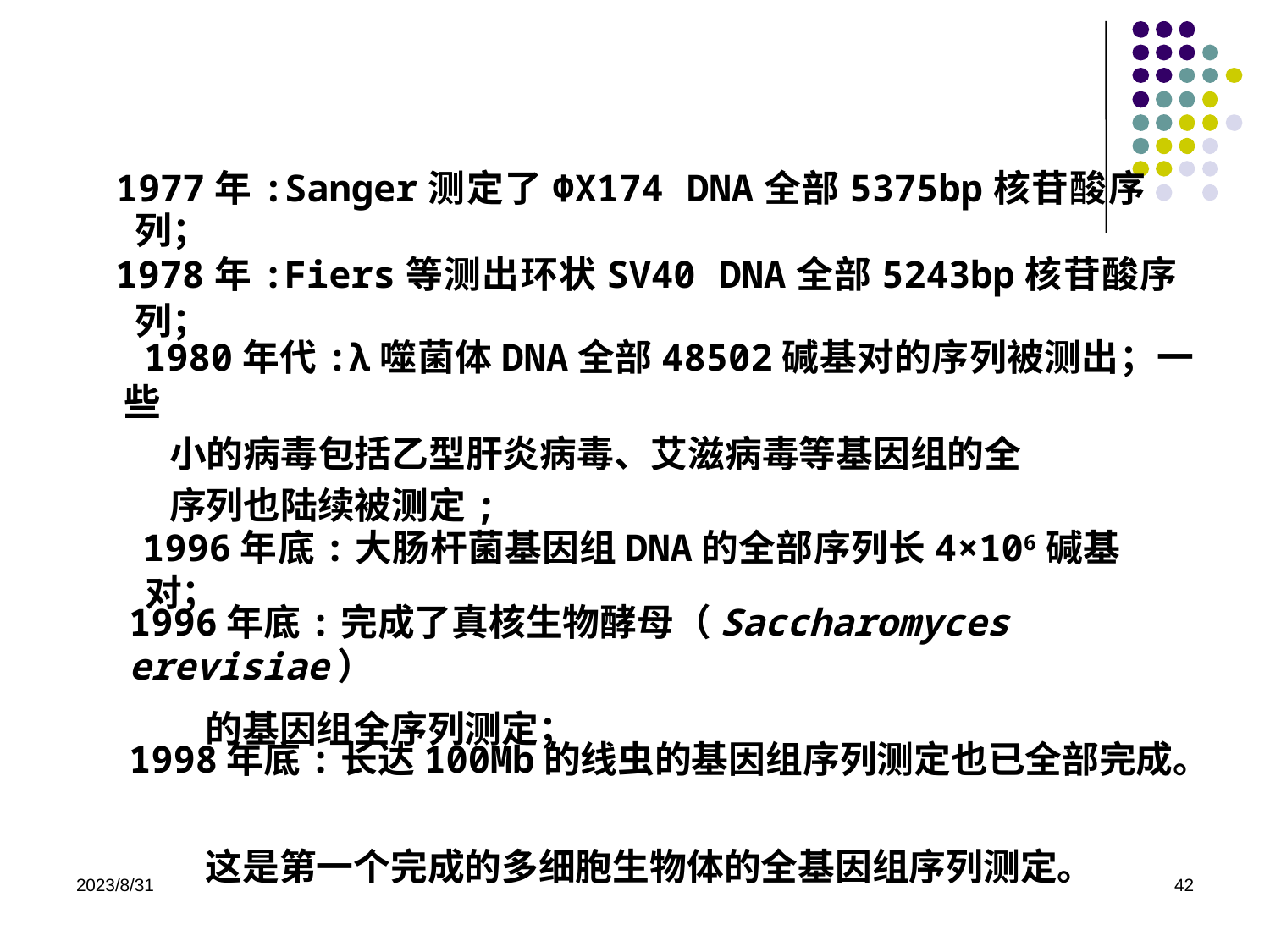

1977年:Sanger测定了ΦX174 DNA全部5375bp核苷酸序列；

  1978年:Fiers等测出环状SV40 DNA全部5243bp核苷酸序列；

   1980年代:λ噬菌体DNA全部48502碱基对的序列被测出；一些
          小的病毒包括乙型肝炎病毒、艾滋病毒等基因组的全
          序列也陆续被测定;
  1996年底:大肠杆菌基因组DNA的全部序列长4×106碱基对；

1996年底:完成了真核生物酵母（Saccharomyces erevisiae）
        的基因组全序列测定；

1998年底:长达100Mb的线虫的基因组序列测定也已全部完成。
        这是第一个完成的多细胞生物体的全基因组序列测定。
2023/8/31
42